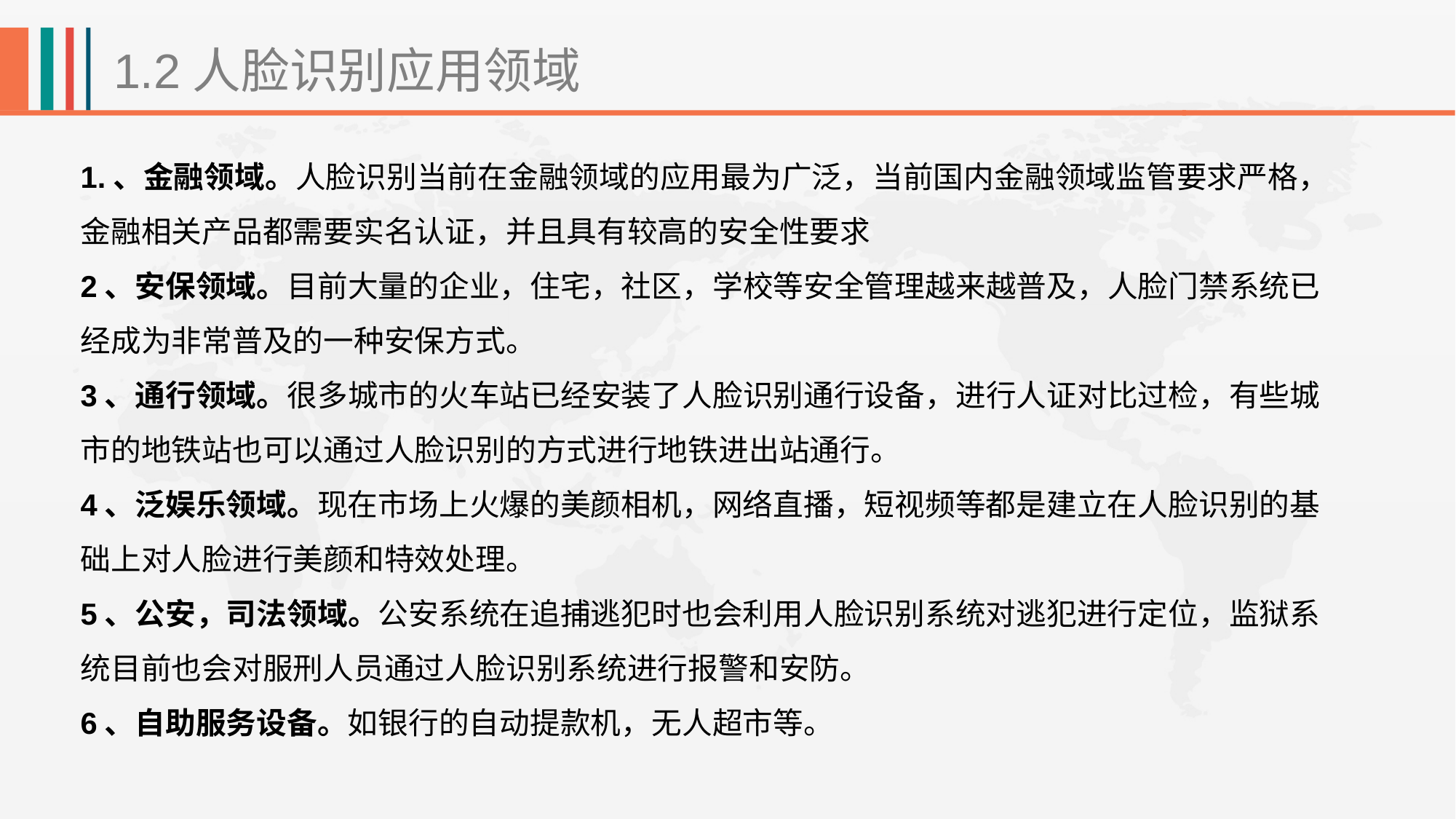

1.2人脸识别应用领域

1.、金融领域。人脸识别当前在金融领域的应用最为广泛，当前国内金融领域监管要求严格，金融相关产品都需要实名认证，并且具有较高的安全性要求
2、安保领域。目前大量的企业，住宅，社区，学校等安全管理越来越普及，人脸门禁系统已经成为非常普及的一种安保方式。
3、通行领域。很多城市的火车站已经安装了人脸识别通行设备，进行人证对比过检，有些城市的地铁站也可以通过人脸识别的方式进行地铁进出站通行。
4、泛娱乐领域。现在市场上火爆的美颜相机，网络直播，短视频等都是建立在人脸识别的基础上对人脸进行美颜和特效处理。
5、公安，司法领域。公安系统在追捕逃犯时也会利用人脸识别系统对逃犯进行定位，监狱系统目前也会对服刑人员通过人脸识别系统进行报警和安防。
6、自助服务设备。如银行的自动提款机，无人超市等。